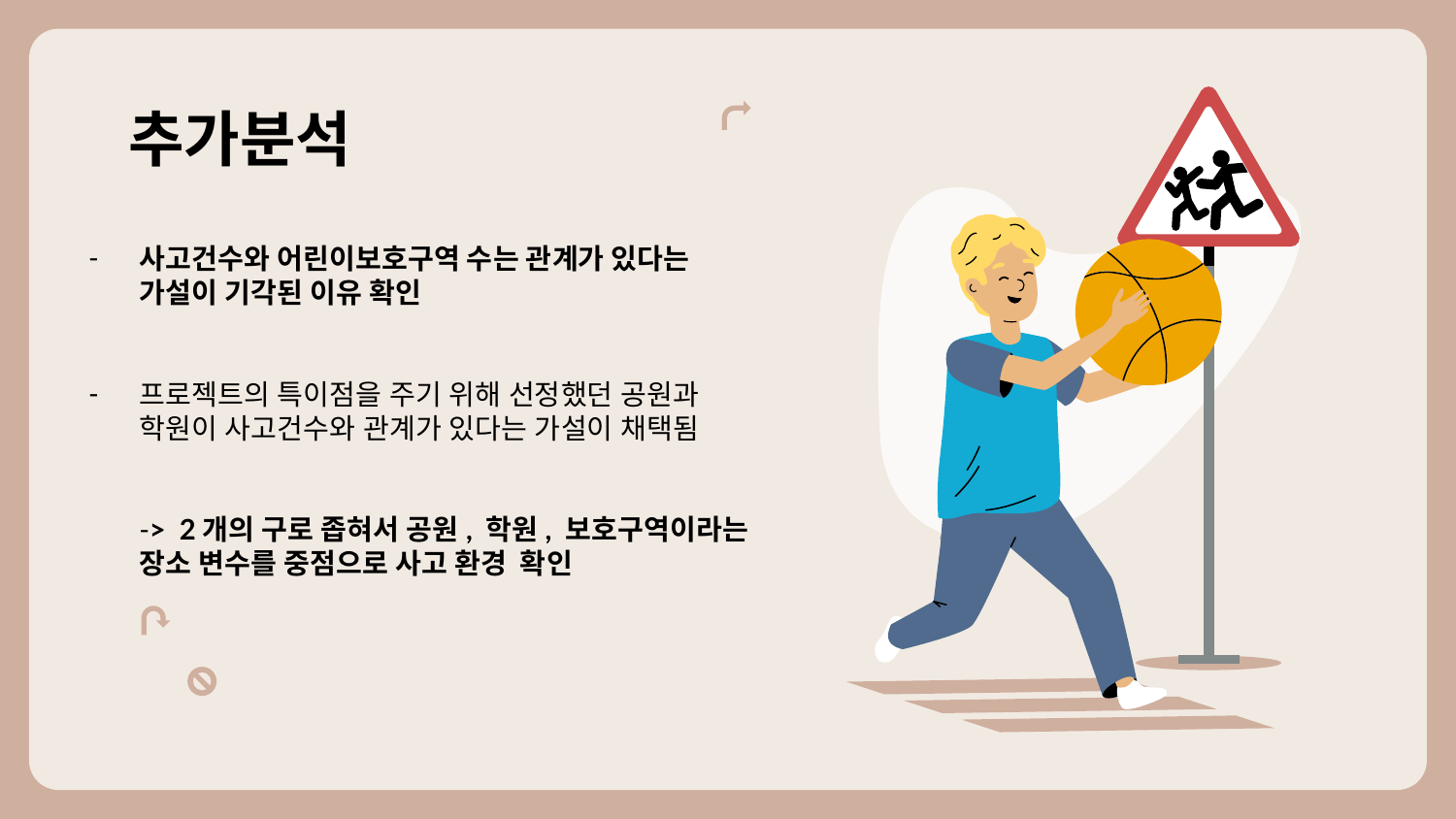

# 추가분석

사고건수와 어린이보호구역 수는 관계가 있다는 가설이 기각된 이유 확인

프로젝트의 특이점을 주기 위해 선정했던 공원과 학원이 사고건수와 관계가 있다는 가설이 채택됨

->  2개의 구로 좁혀서 공원, 학원, 보호구역이라는 장소 변수를 중점으로 사고 환경  확인